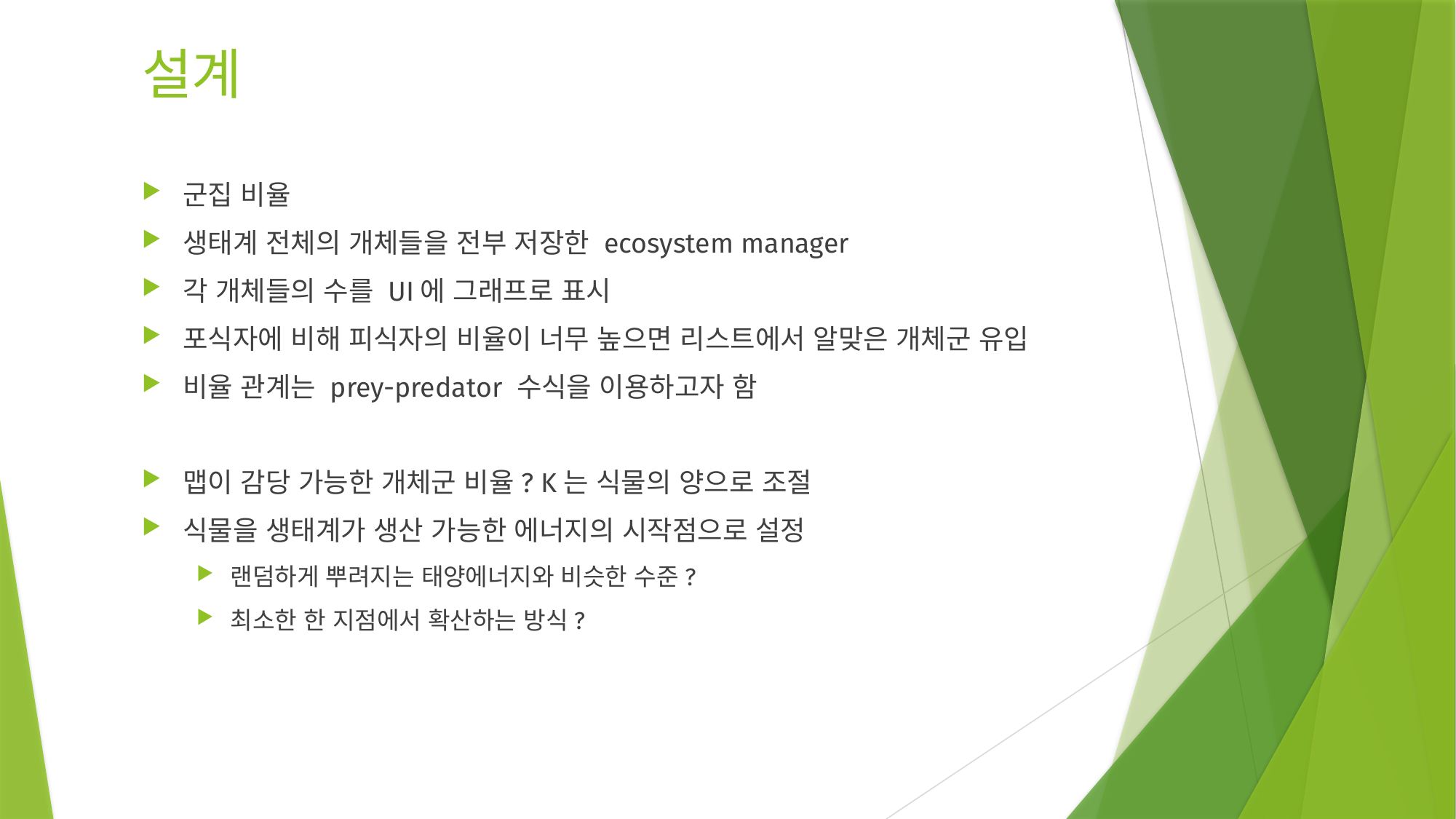

# 설계
군집 비율
생태계 전체의 개체들을 전부 저장한 ecosystem manager
각 개체들의 수를 UI에 그래프로 표시
포식자에 비해 피식자의 비율이 너무 높으면 리스트에서 알맞은 개체군 유입
비율 관계는 prey-predator 수식을 이용하고자 함

맵이 감당 가능한 개체군 비율? K는 식물의 양으로 조절
식물을 생태계가 생산 가능한 에너지의 시작점으로 설정
랜덤하게 뿌려지는 태양에너지와 비슷한 수준?
최소한 한 지점에서 확산하는 방식?